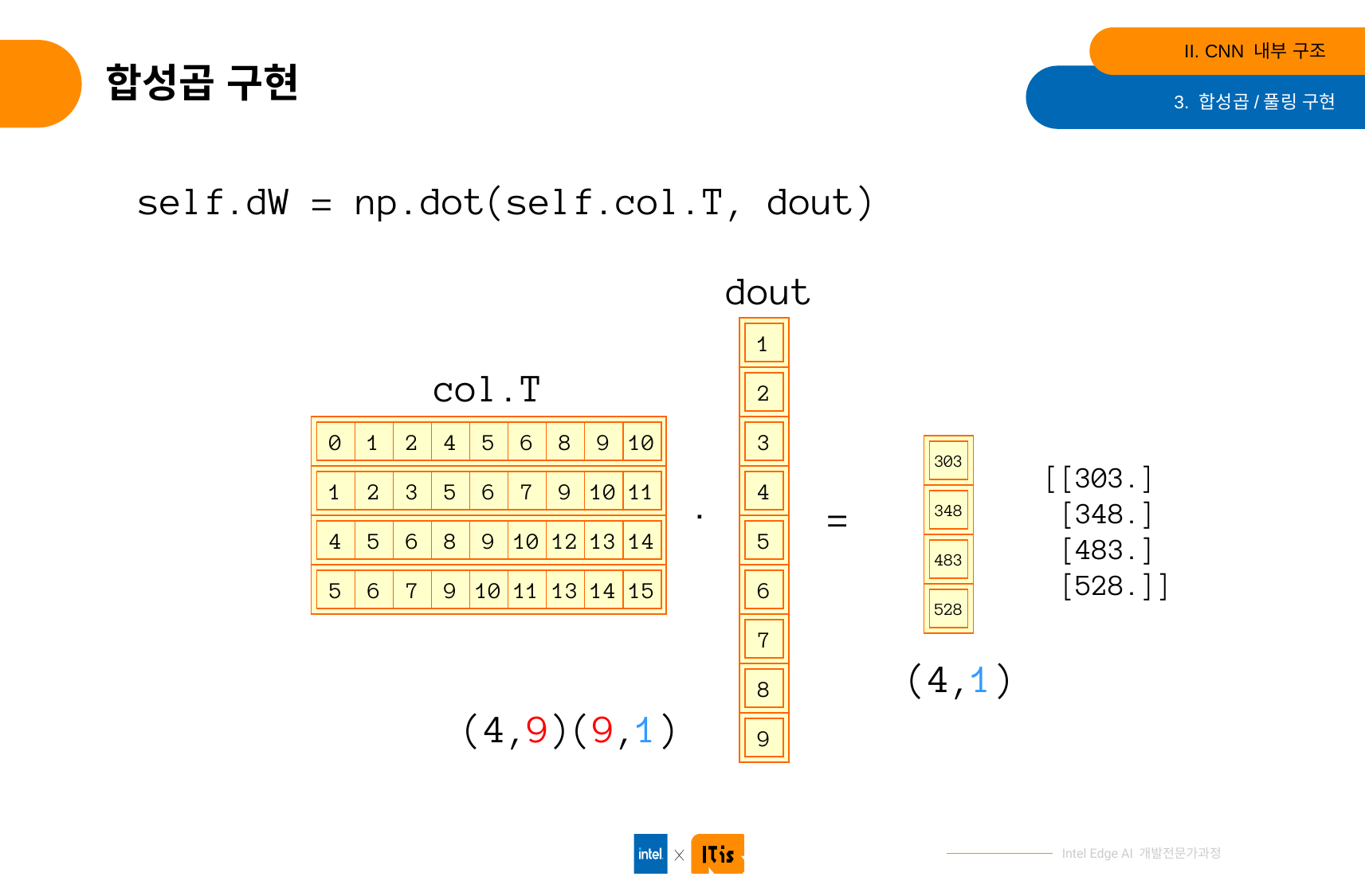

II. CNN 내부 구조
# 합성곱 구현
3. 합성곱/풀링 구현
self.dW = np.dot(self.col.T, dout)
dout

1
col.T

2

3
0
1
2
4
5
6
8
9
10

303
[[303.]
 [348.]
 [483.]
 [528.]]

4
1
2
3
5
6
7
9
10
11
.

=
348

4
5
6
8
9
10
12
13
14
5

483

6
5
6
7
9
10
11
13
14
15

528

7
(4,1)

8
(4,9)
(9,1)

9